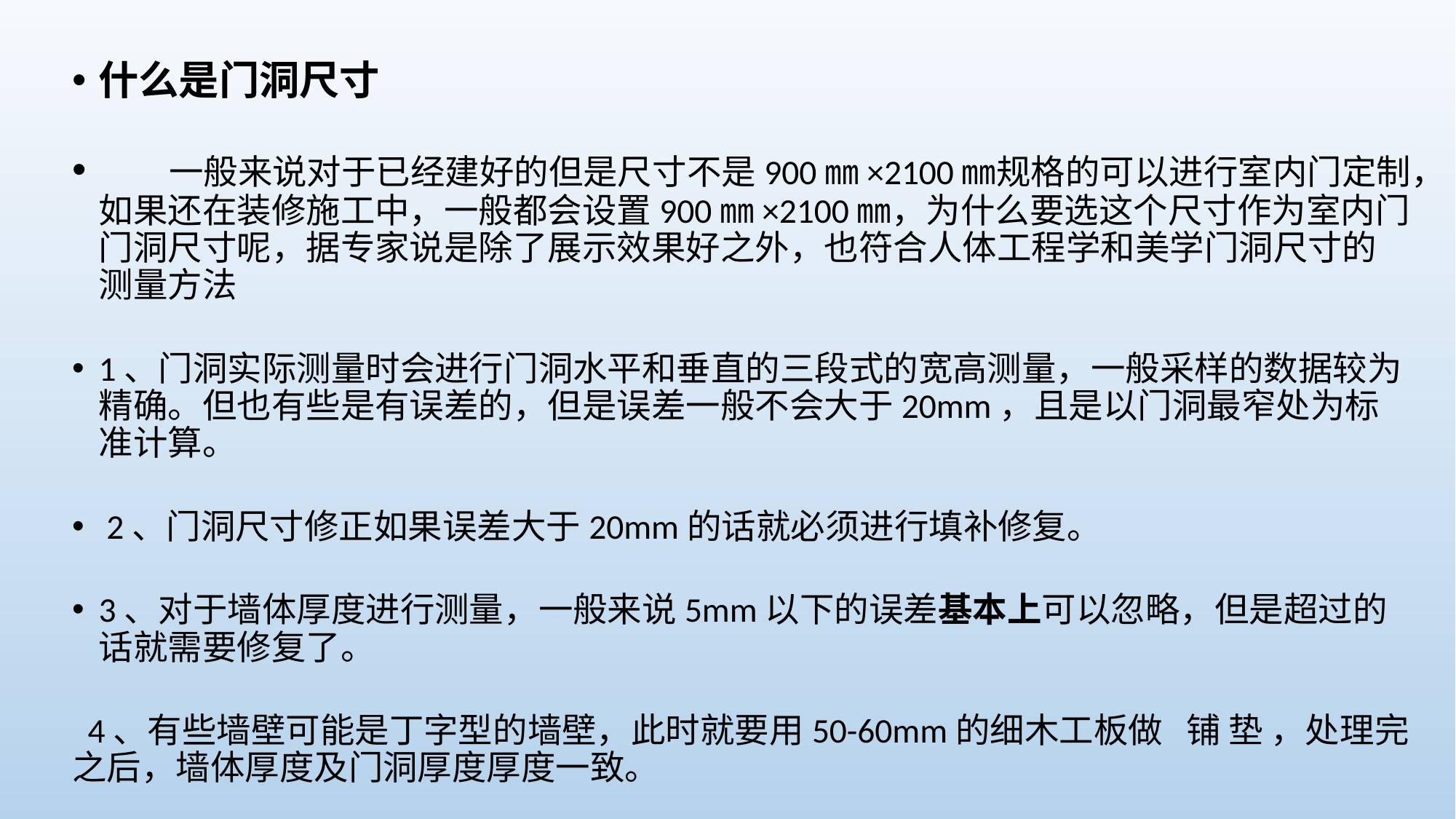

什么是门洞尺寸
       一般来说对于已经建好的但是尺寸不是900㎜×2100㎜规格的可以进行室内门定制，如果还在装修施工中，一般都会设置900㎜×2100㎜，为什么要选这个尺寸作为室内门门洞尺寸呢，据专家说是除了展示效果好之外，也符合人体工程学和美学门洞尺寸的测量方法
1、门洞实际测量时会进行门洞水平和垂直的三段式的宽高测量，一般采样的数据较为精确。但也有些是有误差的，但是误差一般不会大于20mm，且是以门洞最窄处为标准计算。
 2、门洞尺寸修正如果误差大于20mm的话就必须进行填补修复。
3、对于墙体厚度进行测量，一般来说5mm以下的误差基本上可以忽略，但是超过的话就需要修复了。
  4、有些墙壁可能是丁字型的墙壁，此时就要用50-60mm的细木工板做   铺 垫 ，处理完之后，墙体厚度及门洞厚度厚度一致。